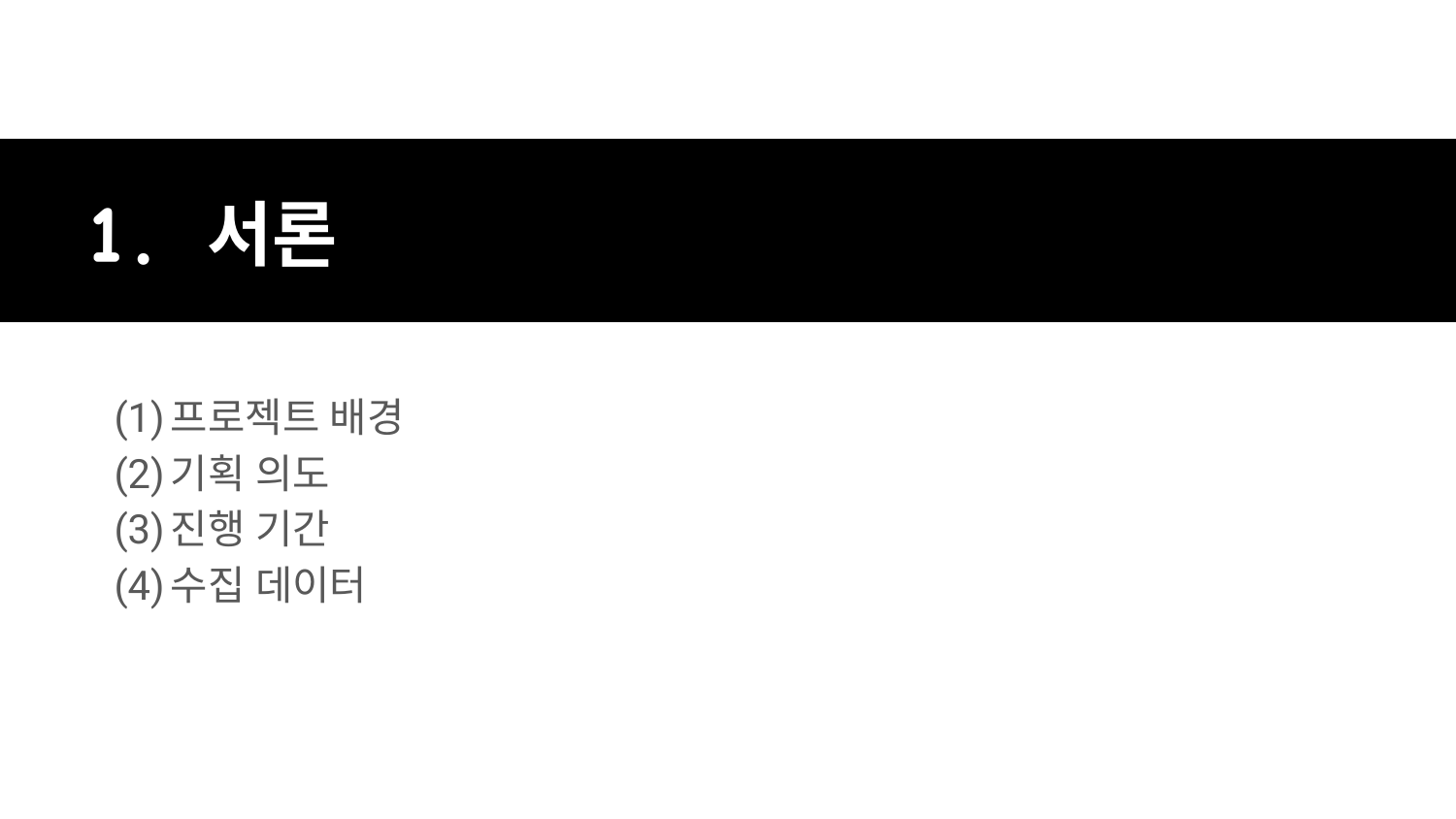

1. 서론

프로젝트 배경
기획 의도
진행 기간
수집 데이터